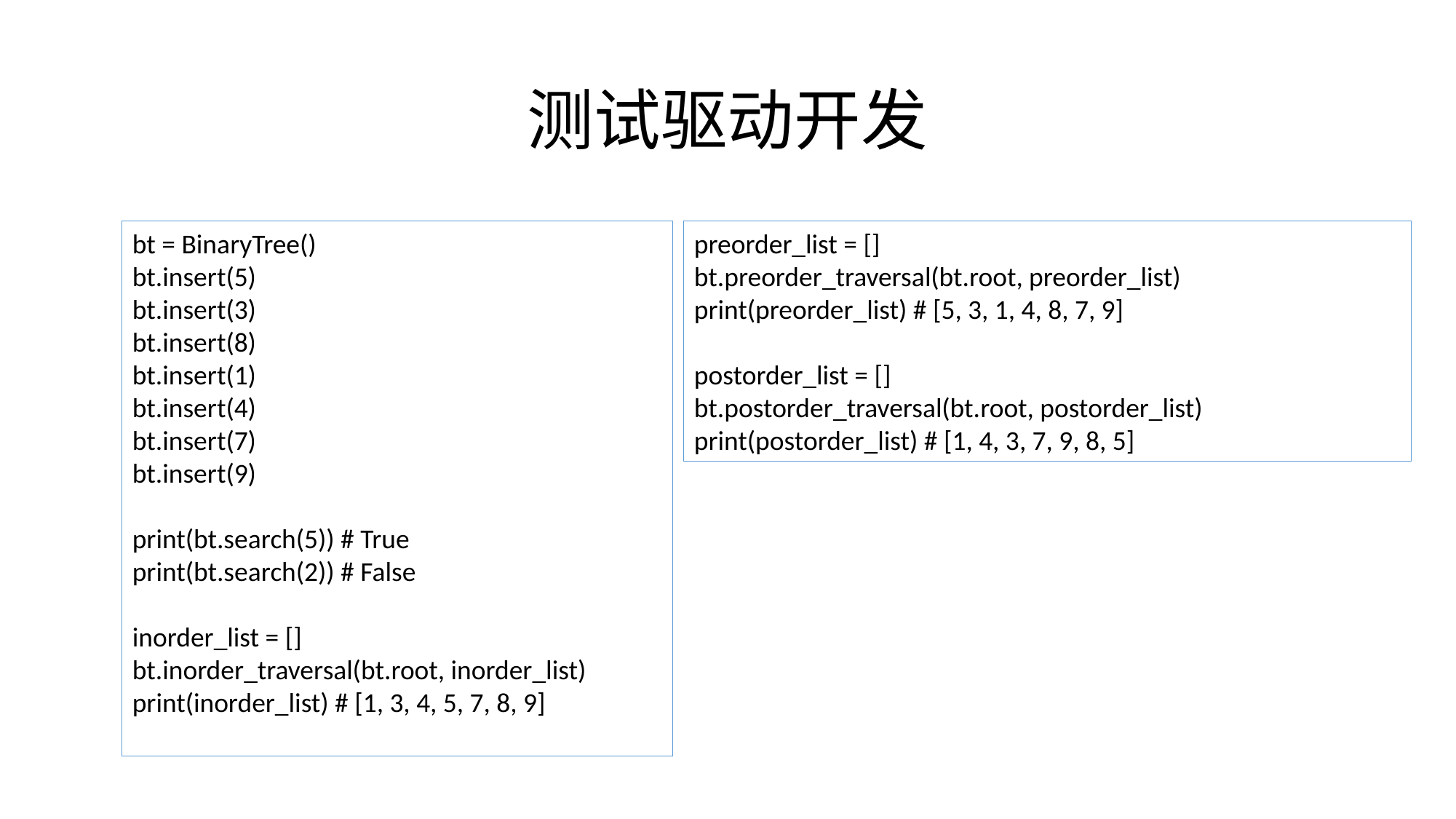

# 测试驱动开发
bt = BinaryTree()
bt.insert(5)
bt.insert(3)
bt.insert(8)
bt.insert(1)
bt.insert(4)
bt.insert(7)
bt.insert(9)

print(bt.search(5)) # True
print(bt.search(2)) # False

inorder_list = []
bt.inorder_traversal(bt.root, inorder_list)
print(inorder_list) # [1, 3, 4, 5, 7, 8, 9]

preorder_list = []
bt.preorder_traversal(bt.root, preorder_list)
print(preorder_list) # [5, 3, 1, 4, 8, 7, 9]

postorder_list = []
bt.postorder_traversal(bt.root, postorder_list)
print(postorder_list) # [1, 4, 3, 7, 9, 8, 5]